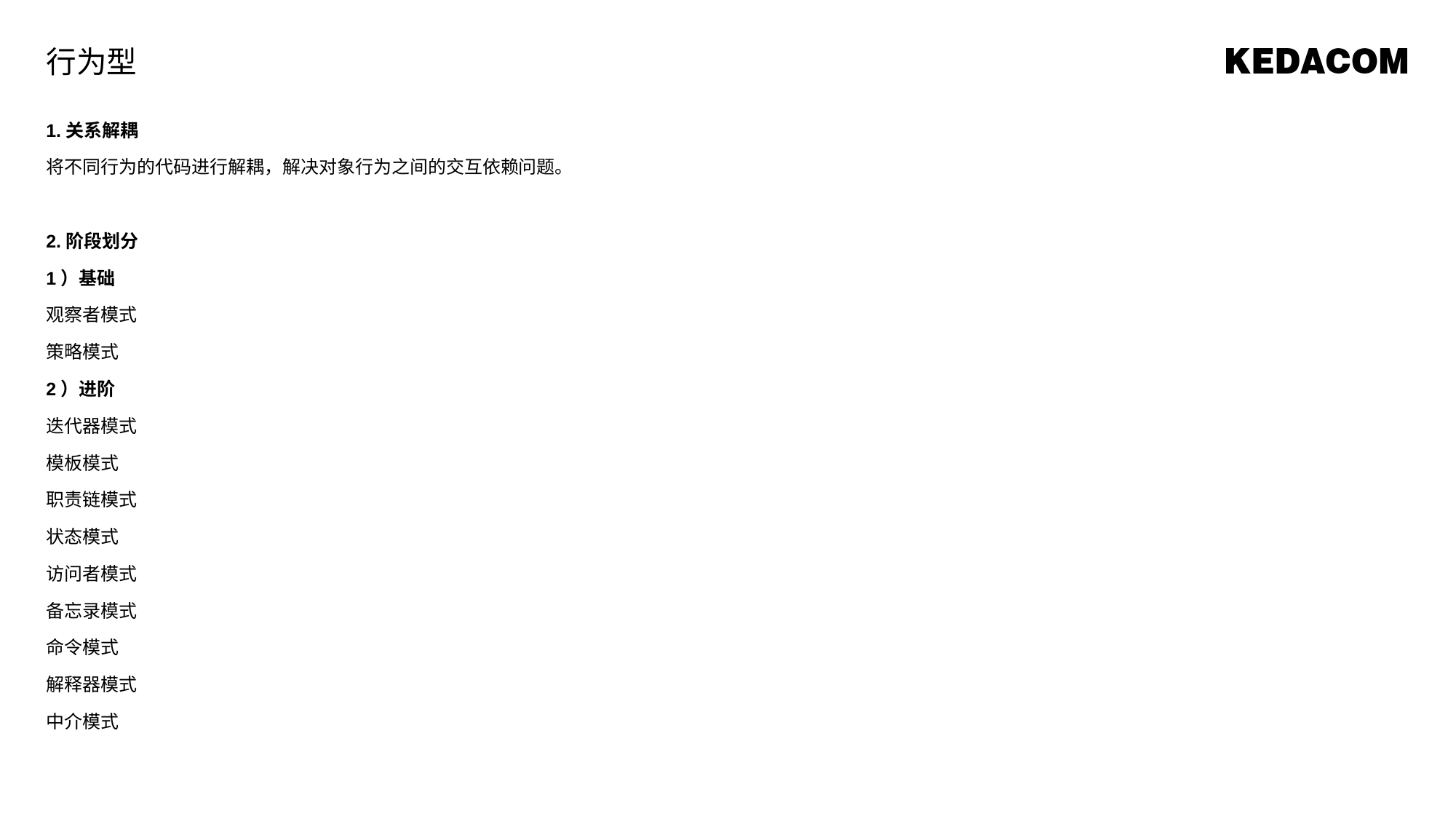

行为型
1.关系解耦
将不同行为的代码进行解耦，解决对象行为之间的交互依赖问题。

2.阶段划分
1）基础
观察者模式
策略模式
2）进阶
迭代器模式
模板模式
职责链模式
状态模式
访问者模式
备忘录模式
命令模式
解释器模式
中介模式